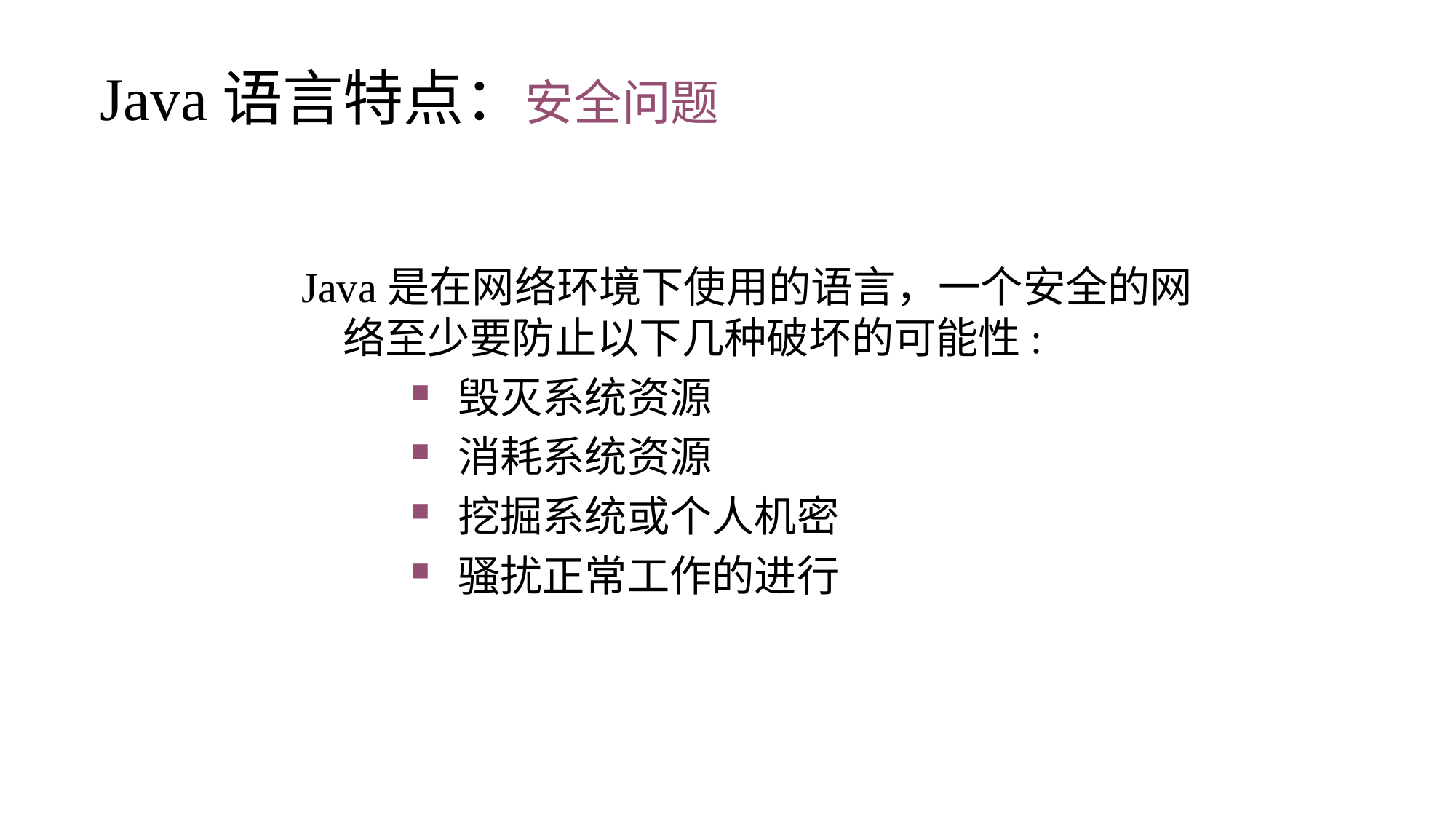

Java语言特点：安全问题
Java是在网络环境下使用的语言，一个安全的网络至少要防止以下几种破坏的可能性:
 毁灭系统资源
 消耗系统资源
 挖掘系统或个人机密
 骚扰正常工作的进行